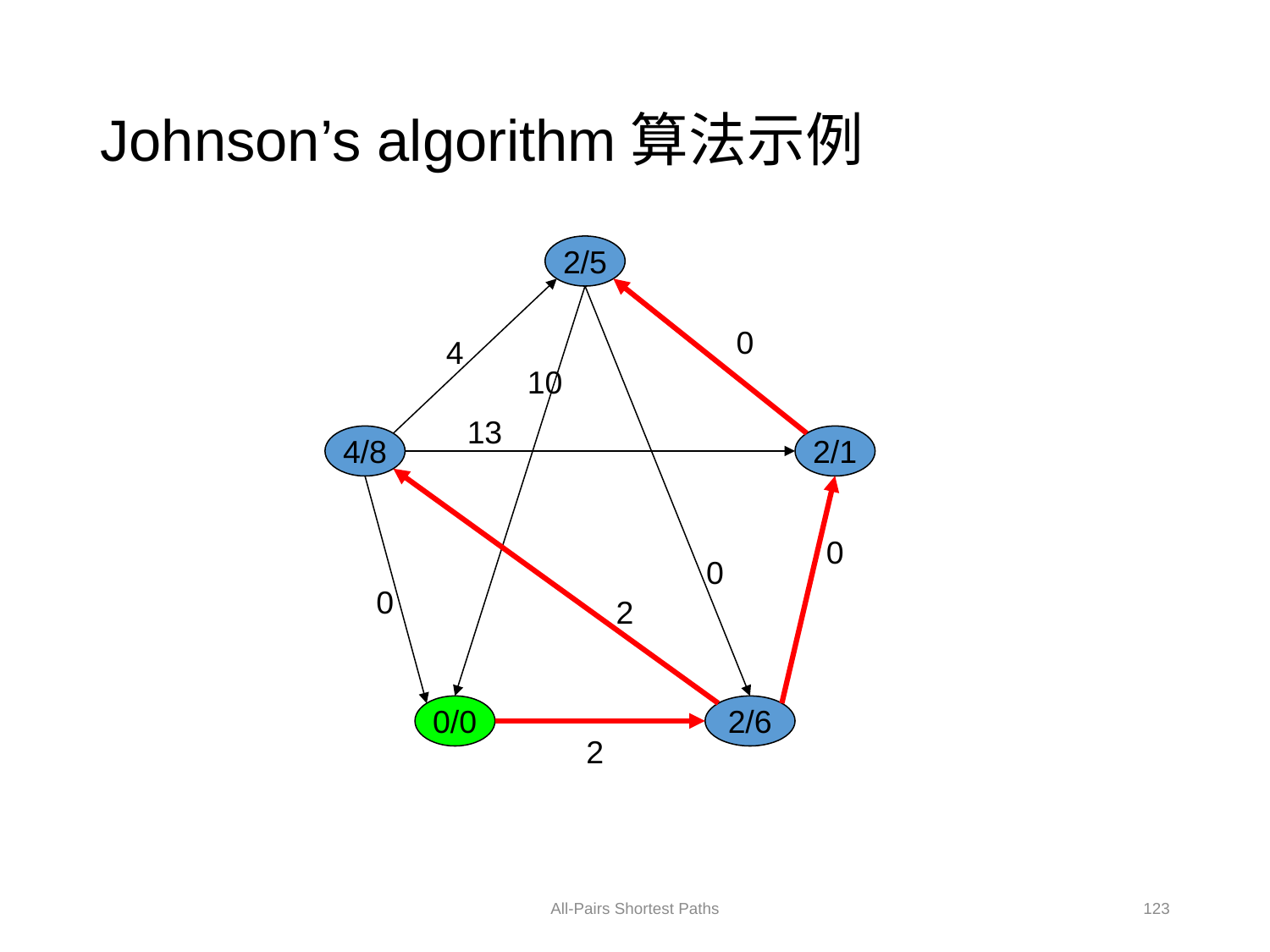

# Johnson’s algorithm算法示例
2/5
0
4
10
13
4/8
2/1
0
0
0
2
0/0
2/6
2
All-Pairs Shortest Paths
123